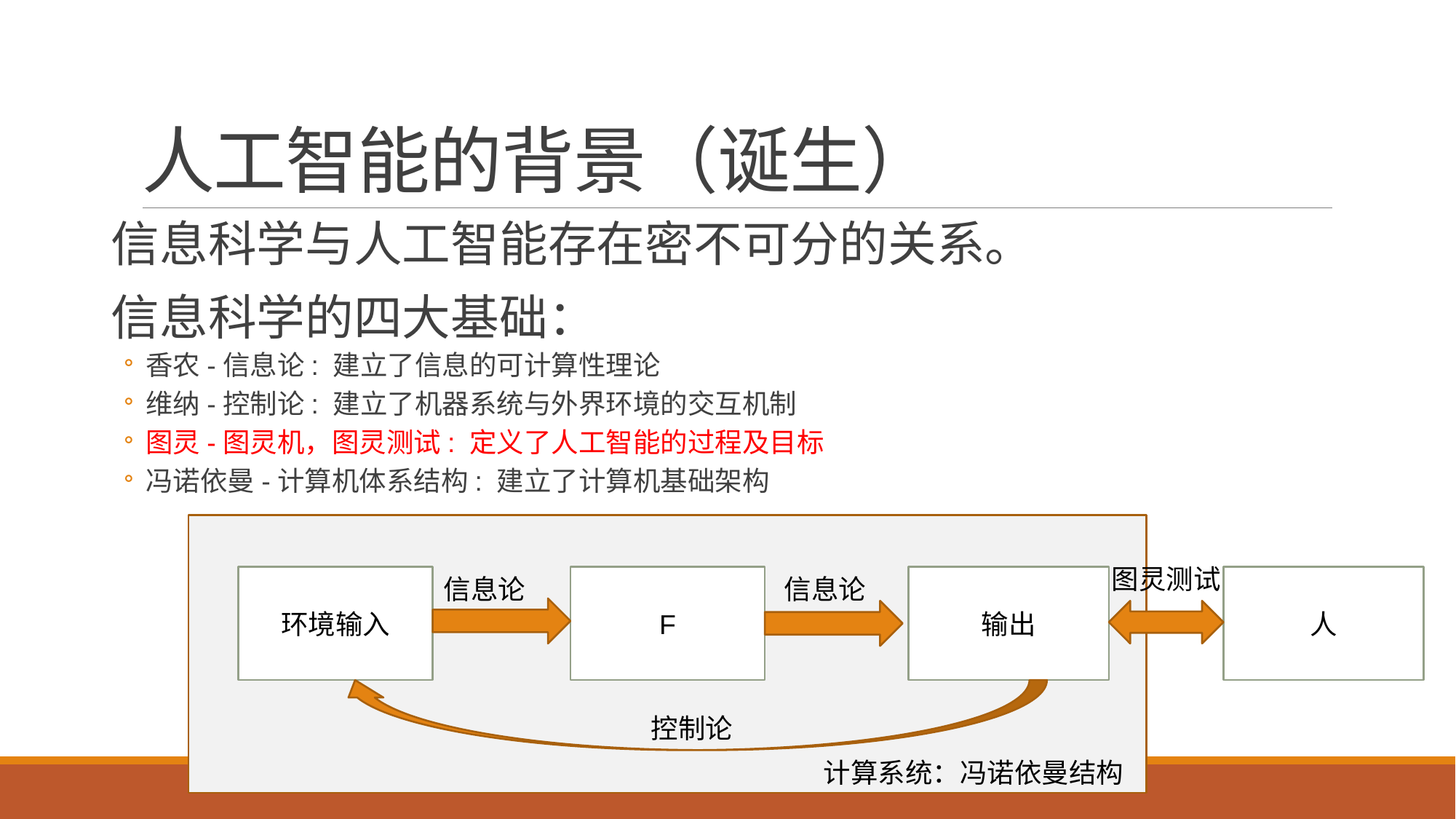

# 人工智能的背景（诞生）
信息科学与人工智能存在密不可分的关系。
信息科学的四大基础：
香农-信息论: 建立了信息的可计算性理论
维纳-控制论: 建立了机器系统与外界环境的交互机制
图灵-图灵机，图灵测试: 定义了人工智能的过程及目标
冯诺依曼-计算机体系结构: 建立了计算机基础架构

图灵测试
环境输入
信息论
F
信息论
输出
人

控制论
计算系统：冯诺依曼结构

10